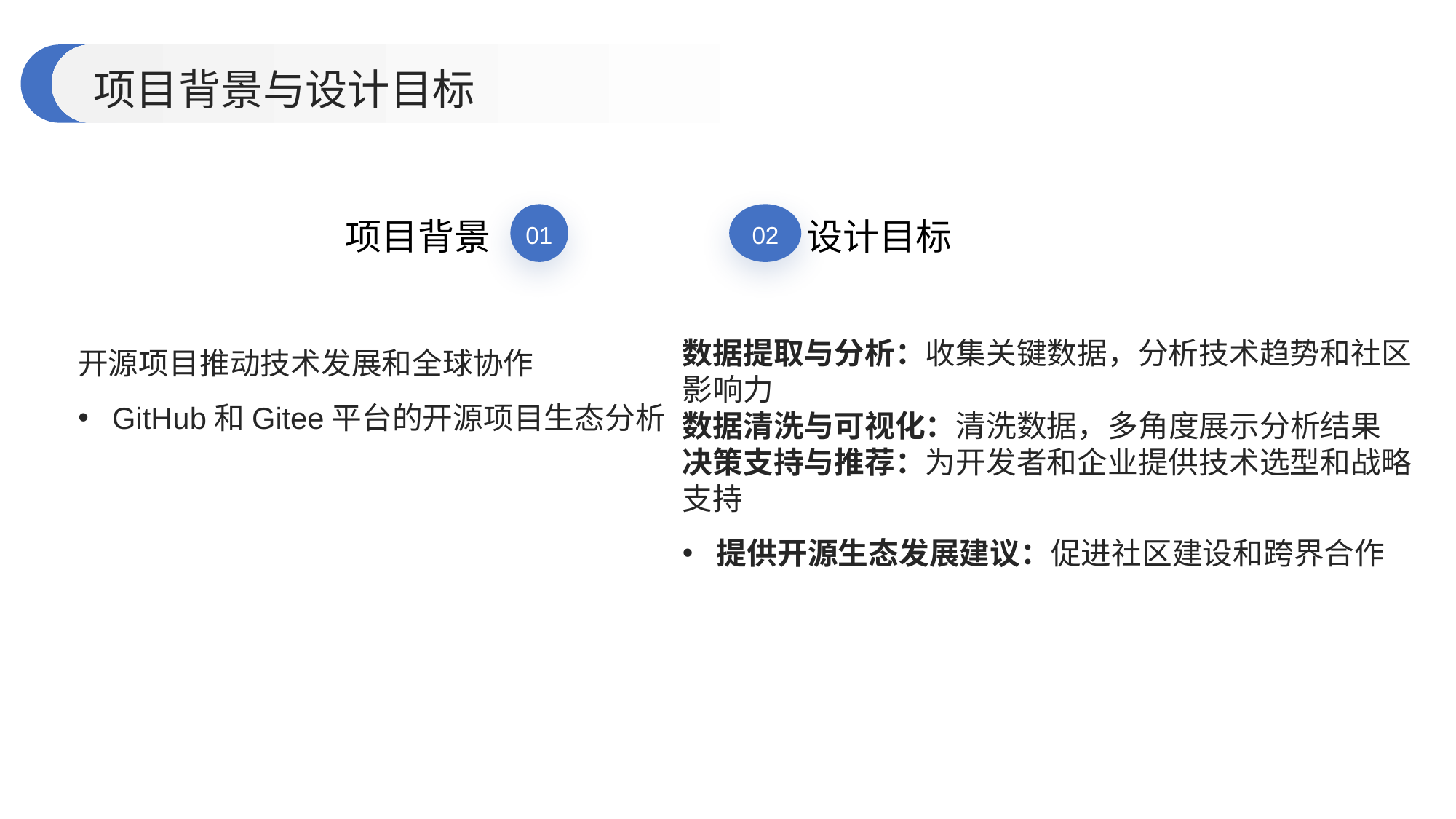

项目背景与设计目标

项目背景
设计目标
01
02
数据提取与分析：收集关键数据，分析技术趋势和社区影响力
数据清洗与可视化：清洗数据，多角度展示分析结果
决策支持与推荐：为开发者和企业提供技术选型和战略支持
提供开源生态发展建议：促进社区建设和跨界合作
开源项目推动技术发展和全球协作
GitHub和Gitee平台的开源项目生态分析